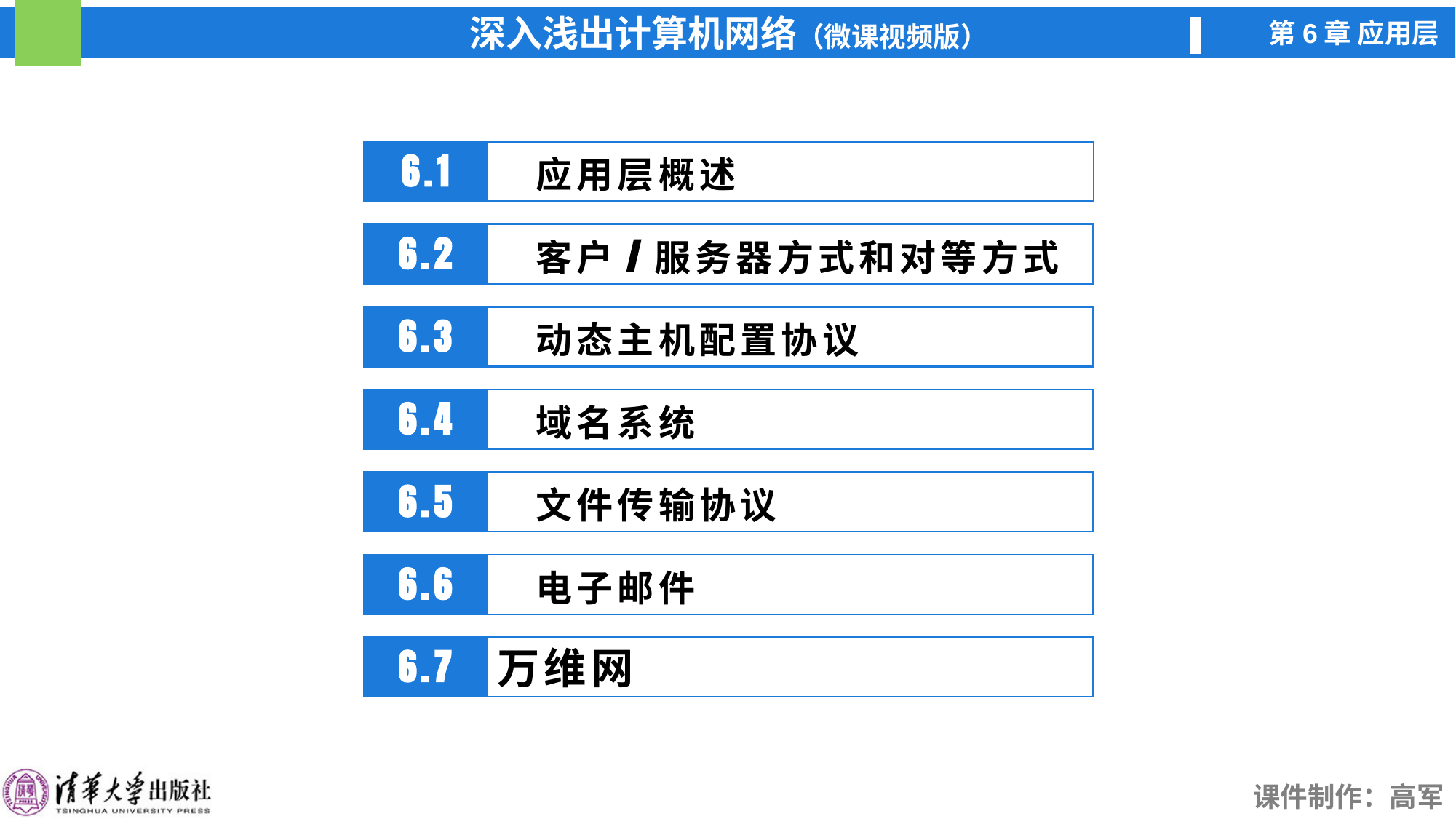

应用层概述
6.1
  客户/服务器方式和对等方式
6.2
  动态主机配置协议
6.3
  域名系统
6.4
  文件传输协议
6.5
  电子邮件
6.6
万维网
6.7